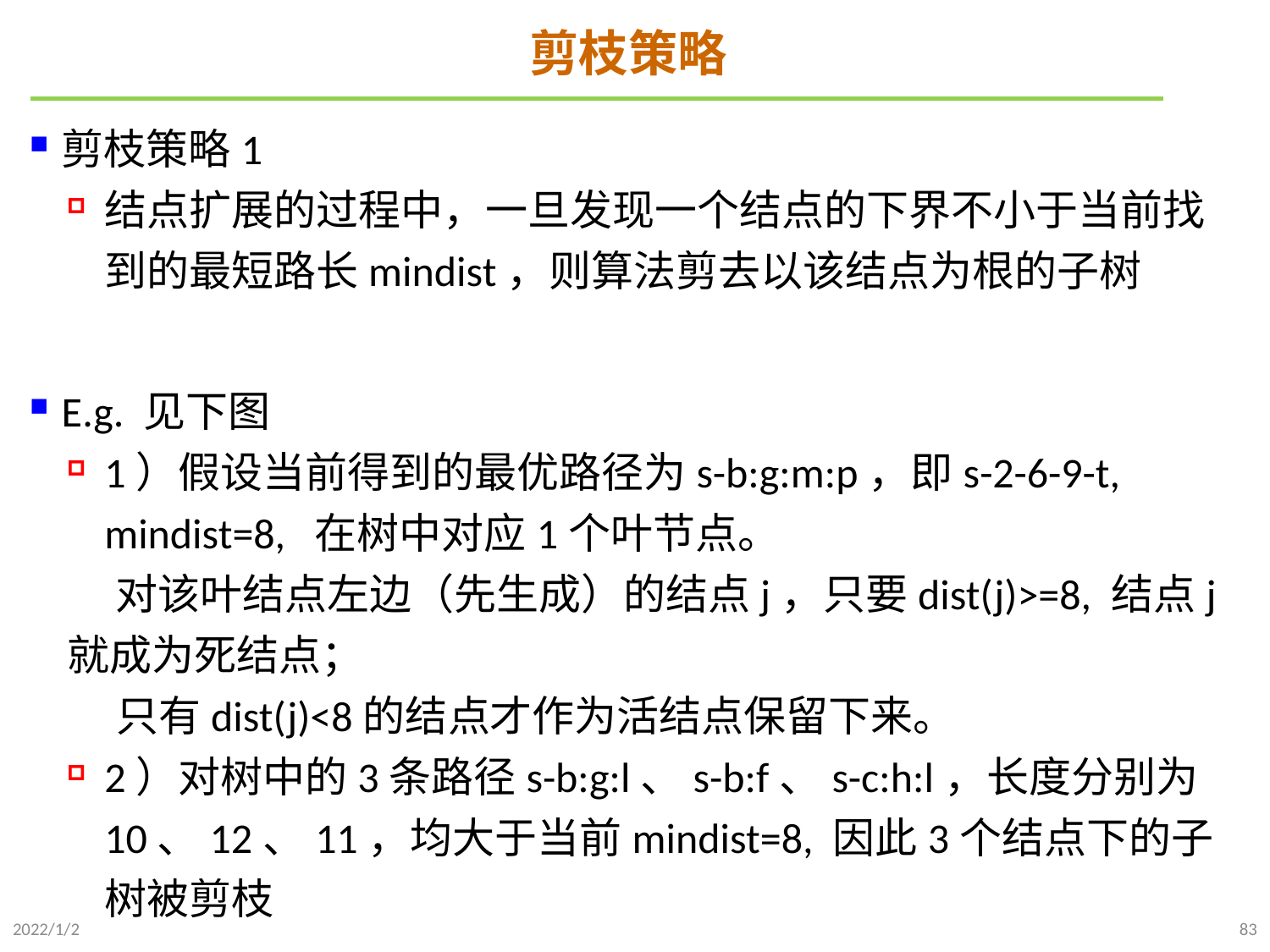

# 剪枝策略
剪枝策略1
结点扩展的过程中，一旦发现一个结点的下界不小于当前找到的最短路长mindist，则算法剪去以该结点为根的子树

E.g. 见下图
1）假设当前得到的最优路径为s-b:g:m:p，即s-2-6-9-t, mindist=8,  在树中对应1个叶节点。
    对该叶结点左边（先生成）的结点j，只要dist(j)>=8, 结点j就成为死结点；
        只有dist(j)<8的结点才作为活结点保留下来。
2）对树中的3条路径s-b:g:l、s-b:f、s-c:h:l，长度分别为10、12、11，均大于当前mindist=8, 因此3个结点下的子树被剪枝

2022/1/2
83